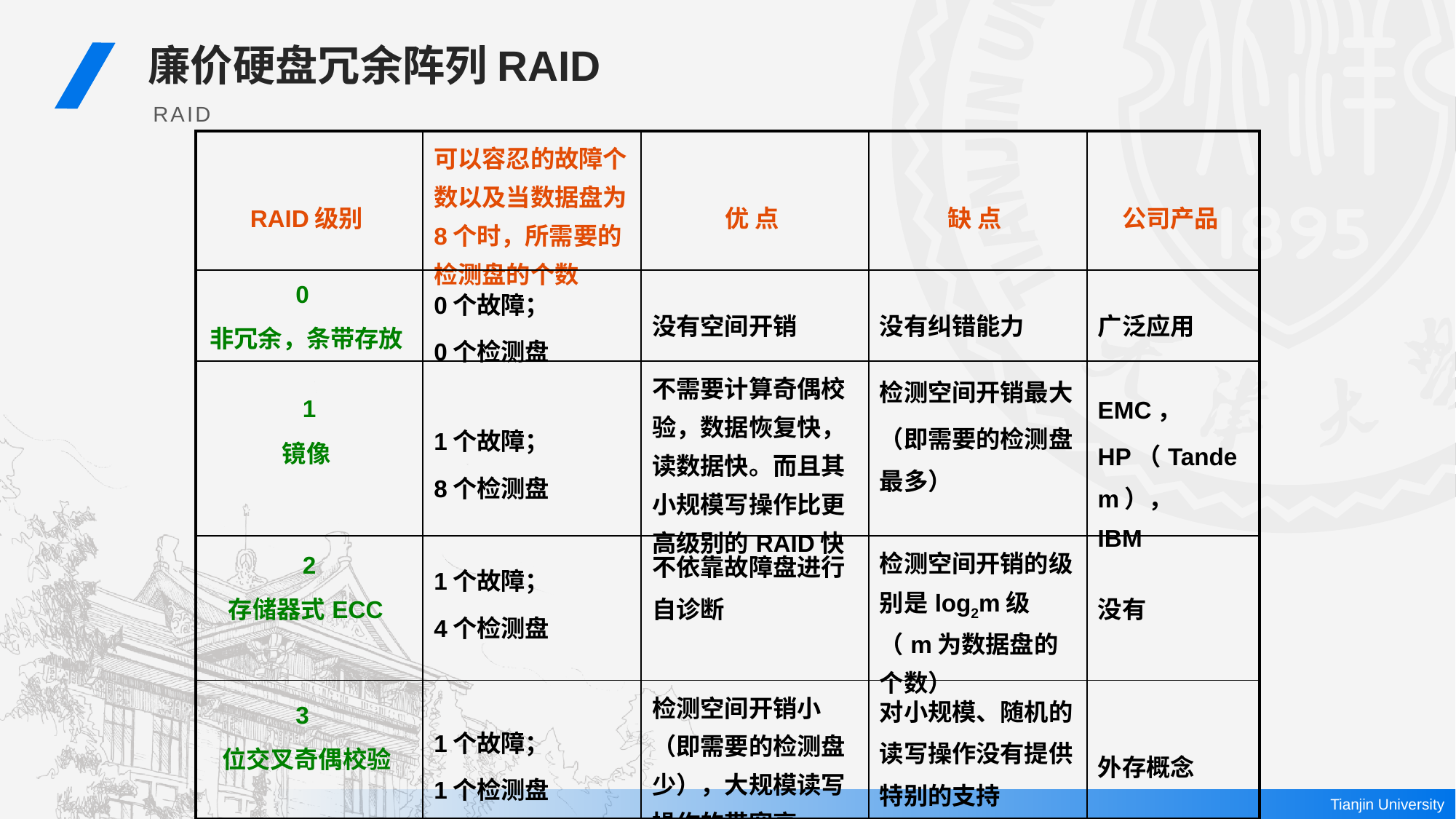

廉价硬盘冗余阵列RAID
RAID
| RAID级别 | 可以容忍的故障个数以及当数据盘为8个时，所需要的检测盘的个数 | 优 点 | 缺 点 | 公司产品 |
| --- | --- | --- | --- | --- |
| 0 非冗余，条带存放 | 0个故障； 0个检测盘 | 没有空间开销 | 没有纠错能力 | 广泛应用 |
| 1 镜像 | 1个故障； 8个检测盘 | 不需要计算奇偶校验，数据恢复快，读数据快。而且其小规模写操作比更高级别的RAID快 | 检测空间开销最大 （即需要的检测盘最多） | EMC， HP（Tandem）， IBM |
| 2 存储器式ECC | 1个故障； 4个检测盘 | 不依靠故障盘进行自诊断 | 检测空间开销的级别是log2m级（m为数据盘的个数） | 没有 |
| 3 位交叉奇偶校验 | 1个故障； 1个检测盘 | 检测空间开销小（即需要的检测盘少），大规模读写操作的带宽高 | 对小规模、随机的读写操作没有提供特别的支持 | 外存概念 |